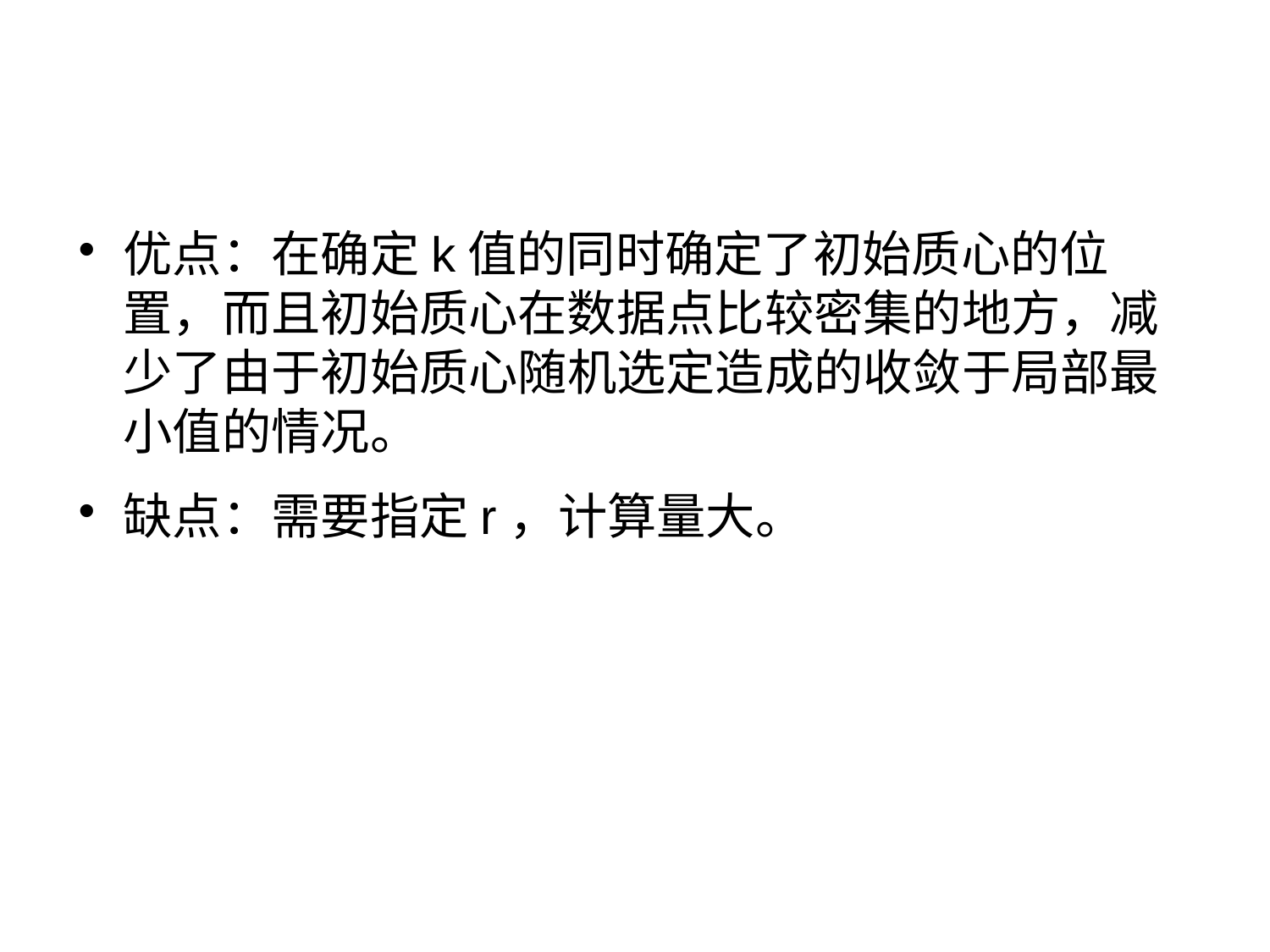

#
优点：在确定k值的同时确定了初始质心的位置，而且初始质心在数据点比较密集的地方，减少了由于初始质心随机选定造成的收敛于局部最小值的情况。
缺点：需要指定r，计算量大。